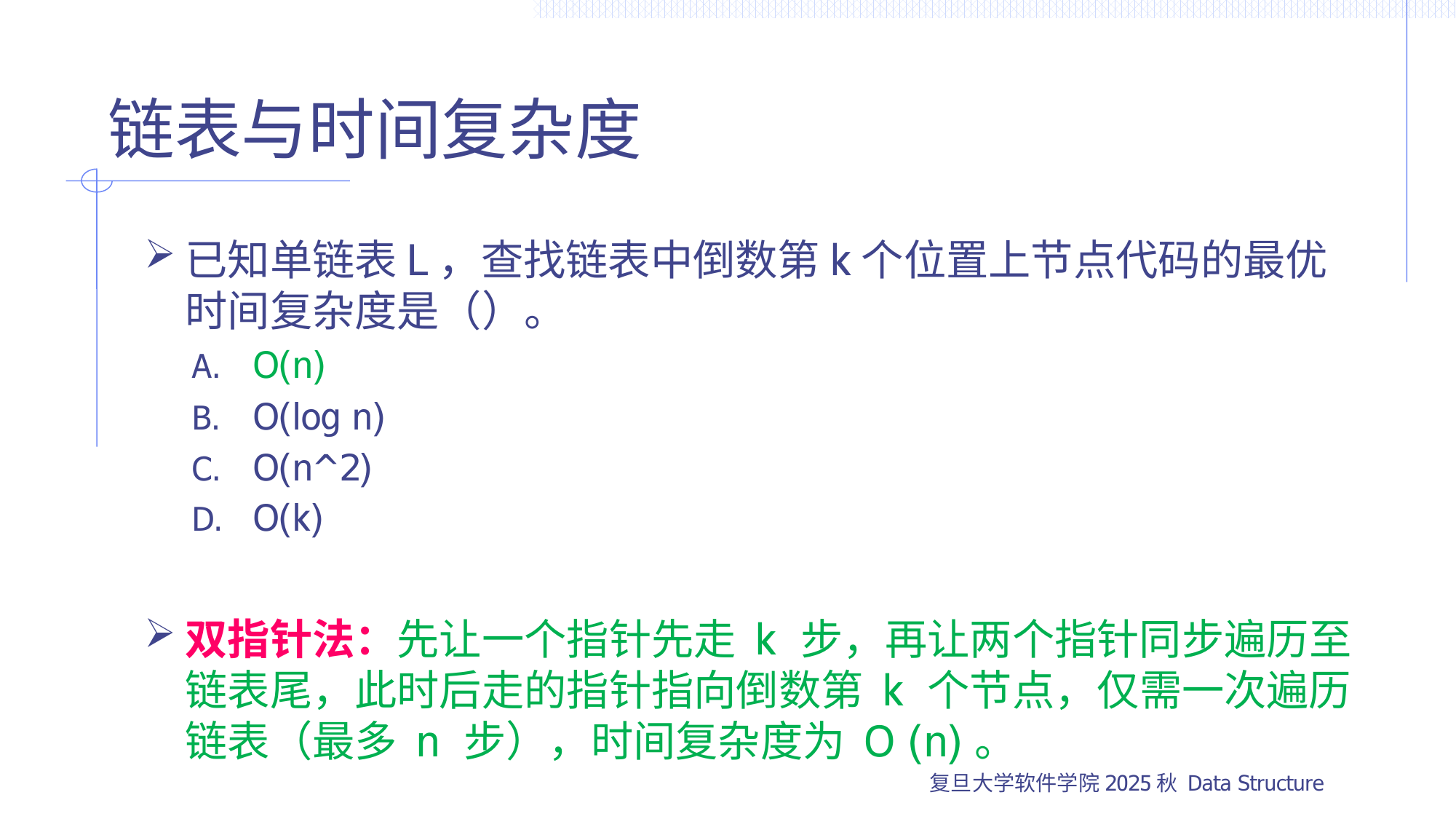

# 链表与时间复杂度
已知单链表L，查找链表中倒数第k个位置上节点代码的最优时间复杂度是（）。
O(n)
O(log n)
O(n^2)
O(k)

双指针法：先让一个指针先走 k 步，再让两个指针同步遍历至链表尾，此时后走的指针指向倒数第 k 个节点，仅需一次遍历链表（最多 n 步），时间复杂度为 O (n)。